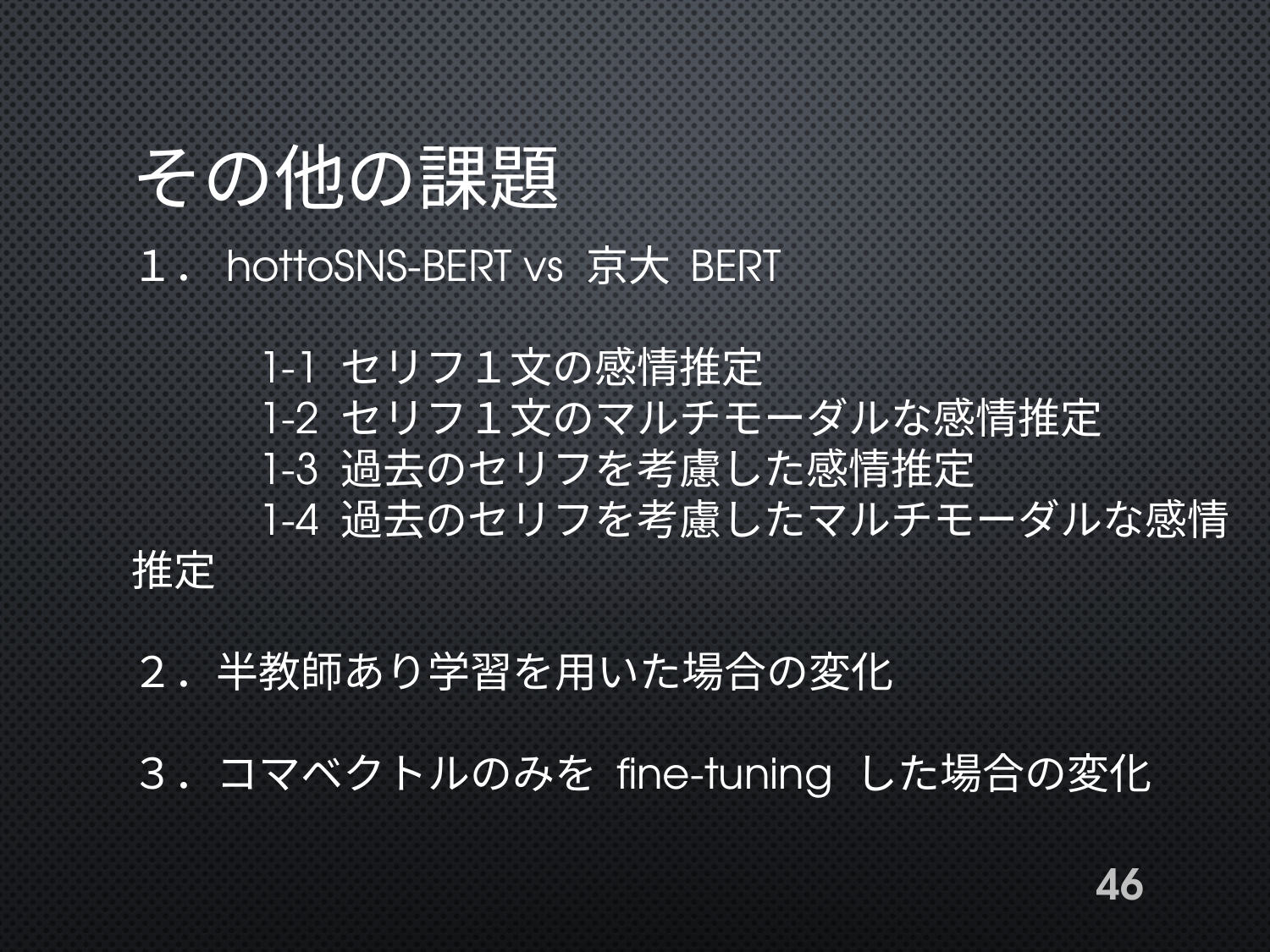

# その他の課題
１．hottoSNS-BERT vs 京大 BERT

	1-1 セリフ１文の感情推定
	1-2 セリフ１文のマルチモーダルな感情推定
	1-3 過去のセリフを考慮した感情推定
	1-4 過去のセリフを考慮したマルチモーダルな感情推定

２．半教師あり学習を用いた場合の変化

３．コマベクトルのみを fine-tuning した場合の変化

46